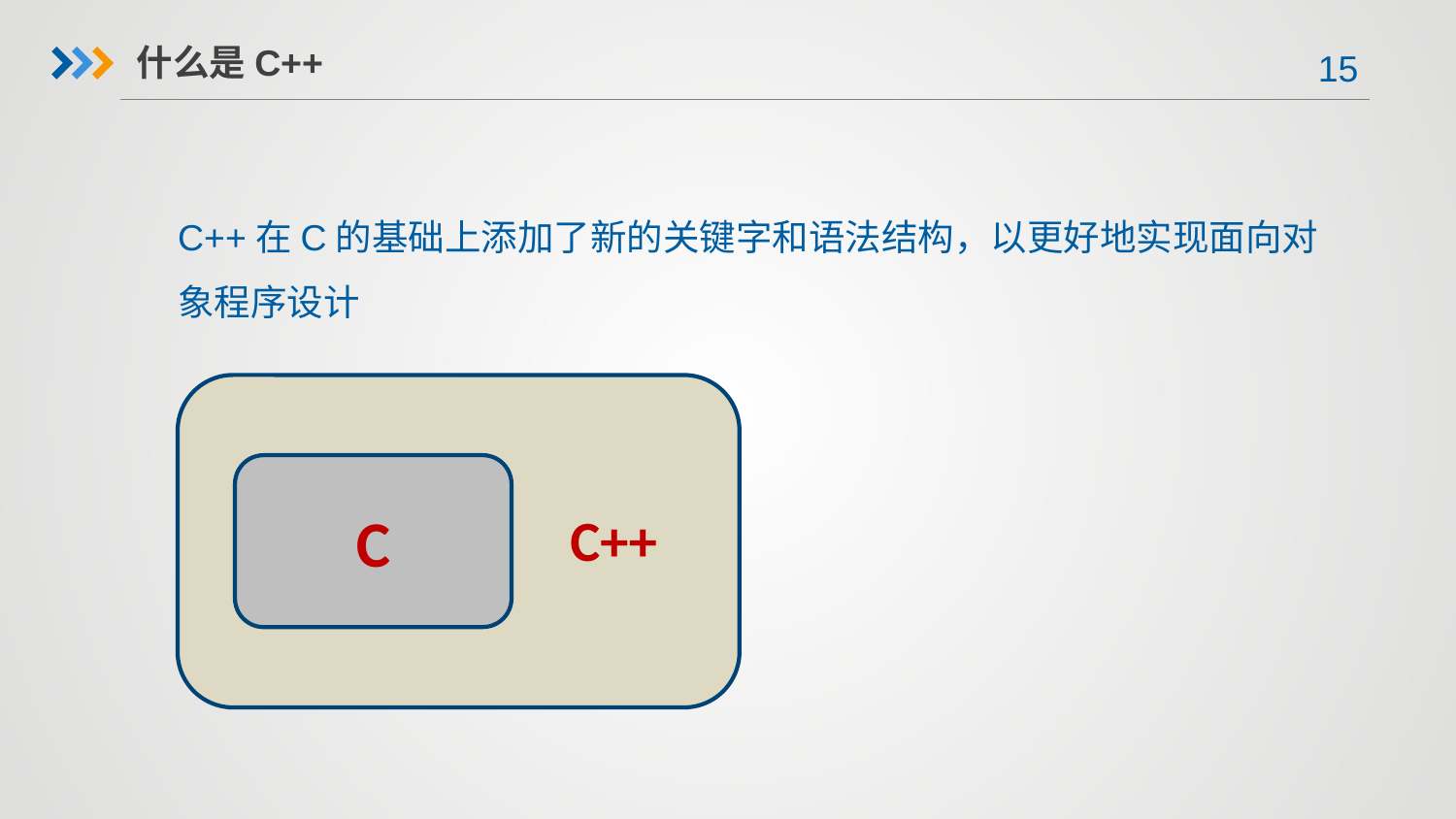

什么是C++
C++在C的基础上添加了新的关键字和语法结构，以更好地实现面向对象程序设计
C
C
C++